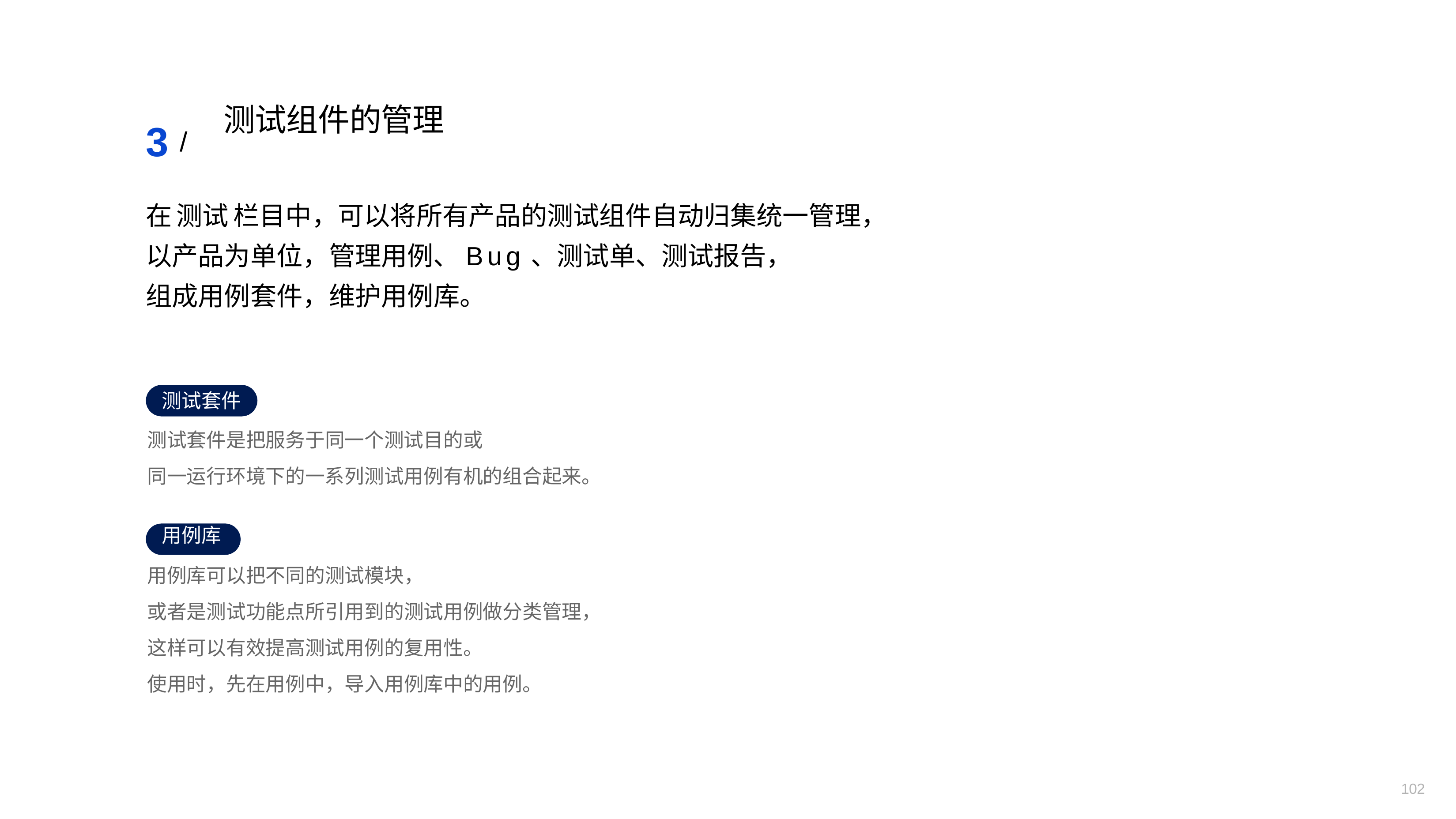

# 3 /
测试组件的管理
在 测试 栏目中，可以将所有产品的测试组件自动归集统一管理，以产品为单位，管理用例、Bug、测试单、测试报告，
组成用例套件，维护用例库。

测试套件
测试套件是把服务于同一个测试目的或
同一运行环境下的一系列测试用例有机的组合起来。

用例库
用例库可以把不同的测试模块，
或者是测试功能点所引用到的测试用例做分类管理，这样可以有效提高测试用例的复用性。
使用时，先在用例中，导入用例库中的用例。

102